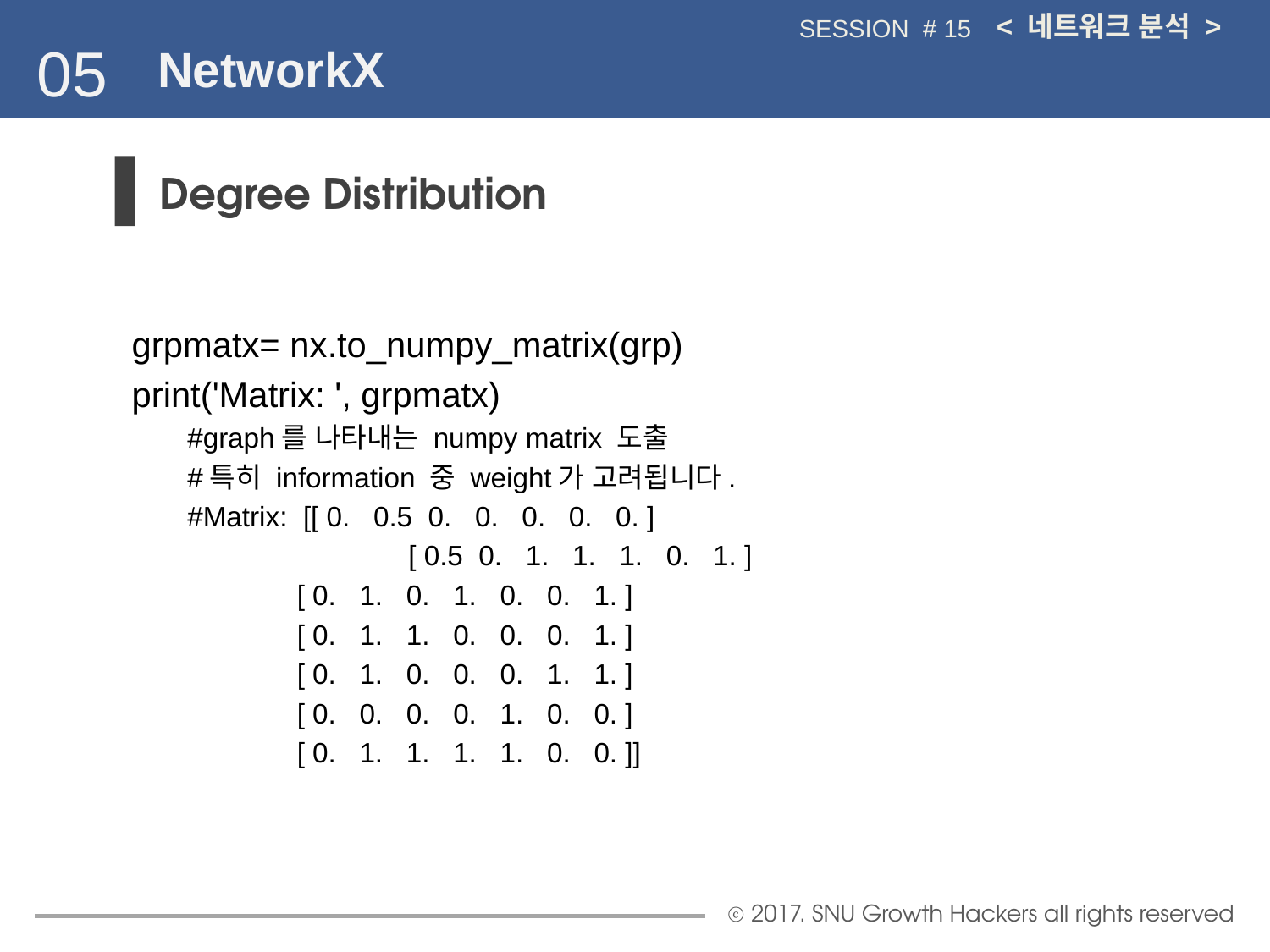

< 네트워크 분석 >
SESSION  # 15
05
NetworkX

Degree Distribution
grpmatx= nx.to_numpy_matrix(grp)
print('Matrix: ', grpmatx)
#graph를 나타내는 numpy matrix 도출
#특히 information 중 weight가 고려됩니다.
#Matrix:  [[ 0.   0.5  0.   0.   0.   0.   0. ]
	            [ 0.5  0.   1.   1.   1.   0.   1. ]
              [ 0.   1.   0.   1.   0.   0.   1. ]
              [ 0.   1.   1.   0.   0.   0.   1. ]
              [ 0.   1.   0.   0.   0.   1.   1. ]
              [ 0.   0.   0.   0.   1.   0.   0. ]
              [ 0.   1.   1.   1.   1.   0.   0. ]]
ⓒ 2017. SNU Growth Hackers all rights reserved